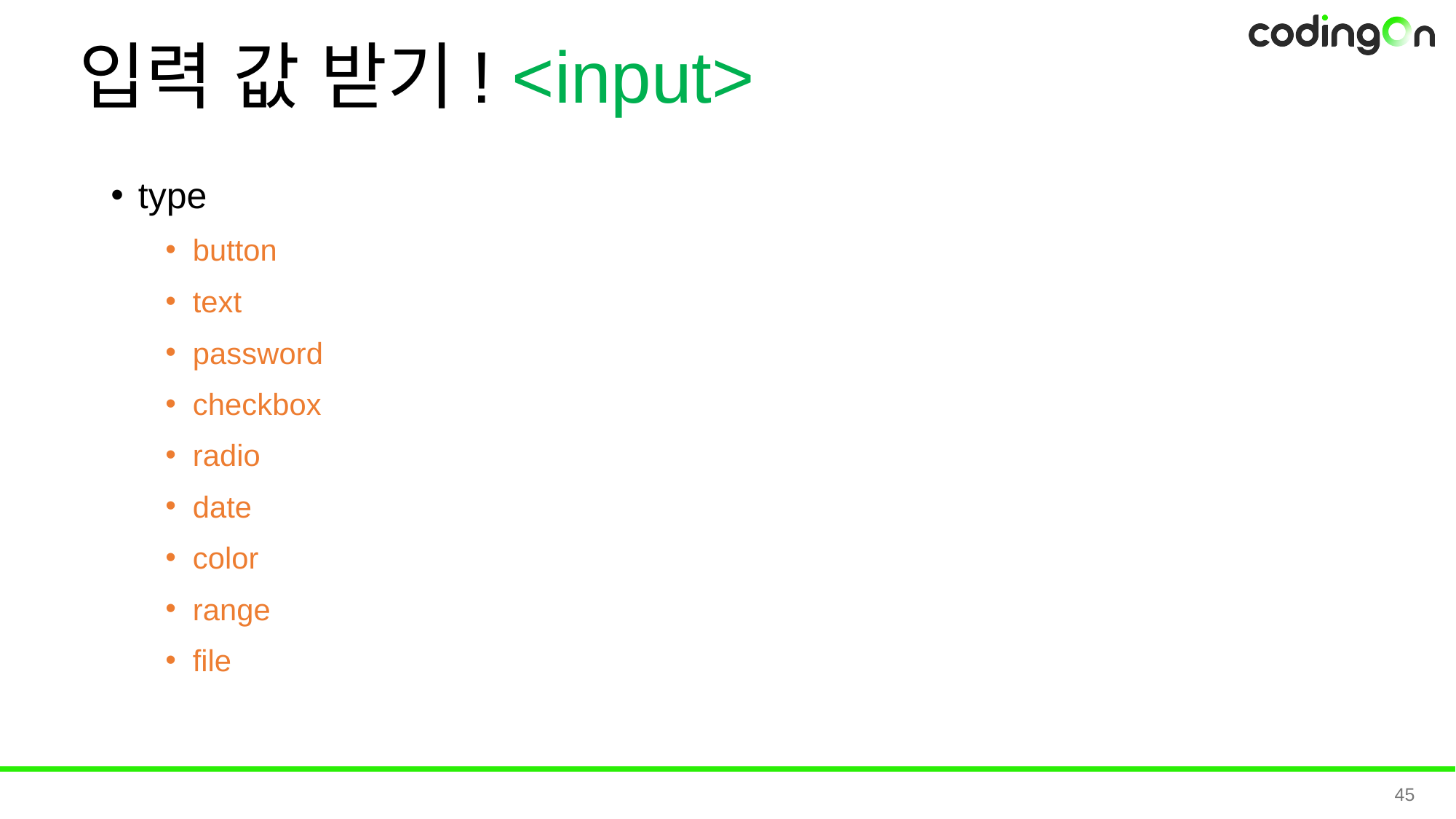

# 입력 값 받기! <input>
type
button
text
password
checkbox
radio
date
color
range
file
45